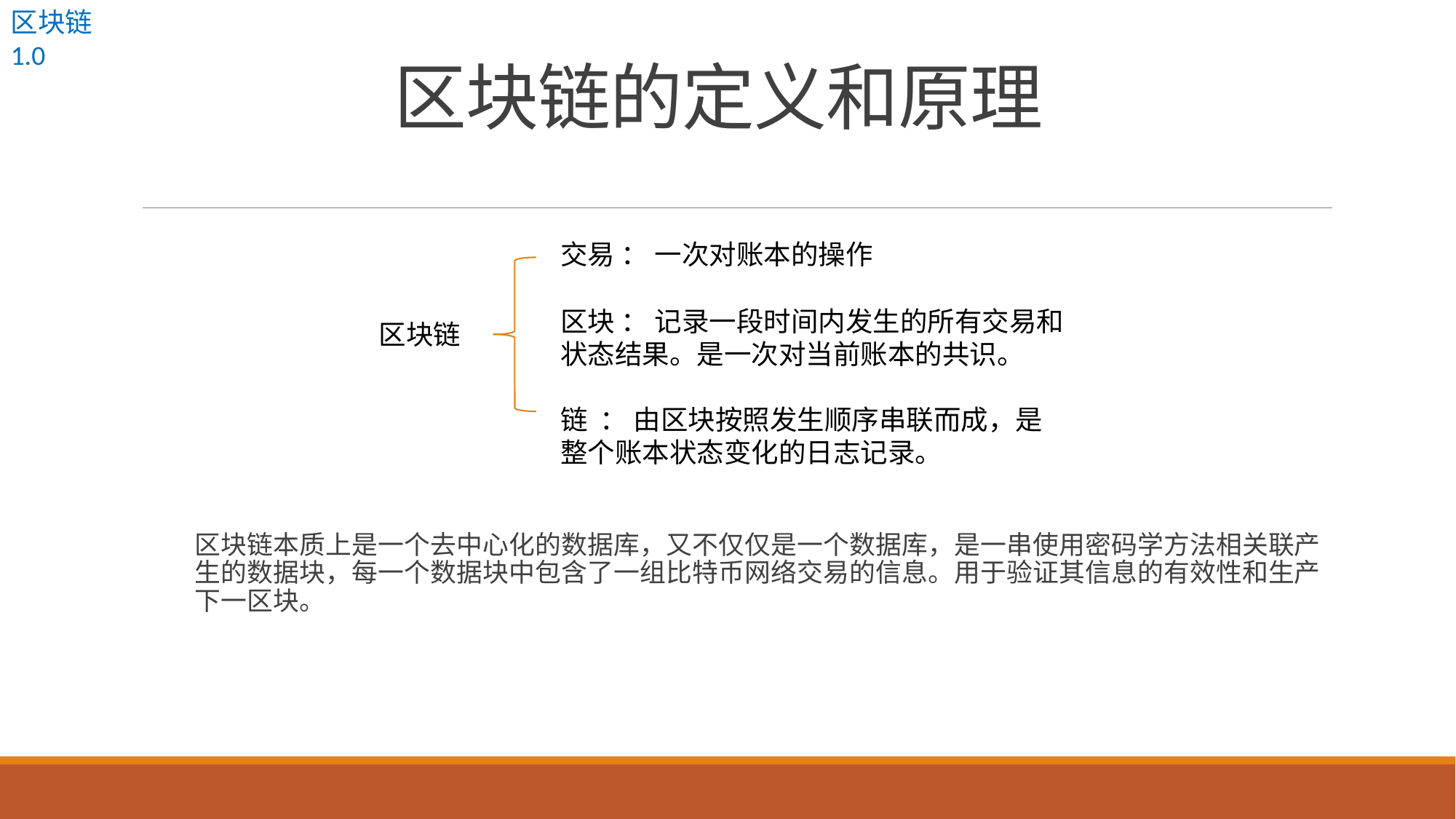

区块链1.0
# 区块链的定义和原理
交易 ： 一次对账本的操作

区块链本质上是一个去中心化的数据库，又不仅仅是一个数据库，是一串使用密码学方法相关联产生的数据块，每一个数据块中包含了一组比特币网络交易的信息。用于验证其信息的有效性和生产下一区块。

区块 ： 记录一段时间内发生的所有交易和状态结果。是一次对当前账本的共识。

链  ： 由区块按照发生顺序串联而成，是整个账本状态变化的日志记录。
区块链